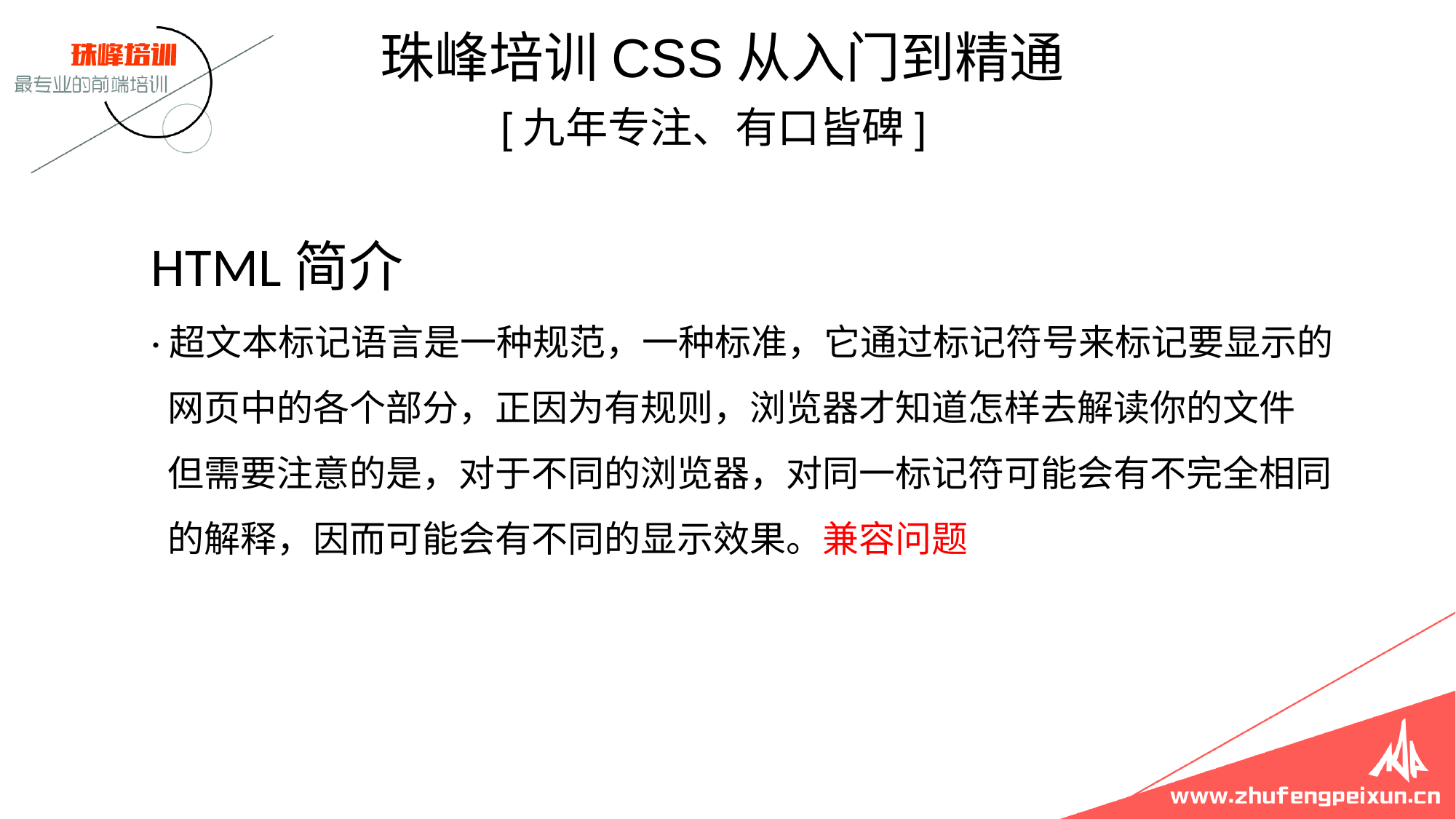

珠峰培训CSS从入门到精通
        [九年专注、有口皆碑]
# HTML简介 ·超文本标记语言是一种规范，一种标准，它通过标记符号来标记要显示的 网页中的各个部分，正因为有规则，浏览器才知道怎样去解读你的文件 但需要注意的是，对于不同的浏览器，对同一标记符可能会有不完全相同 的解释，因而可能会有不同的显示效果。兼容问题